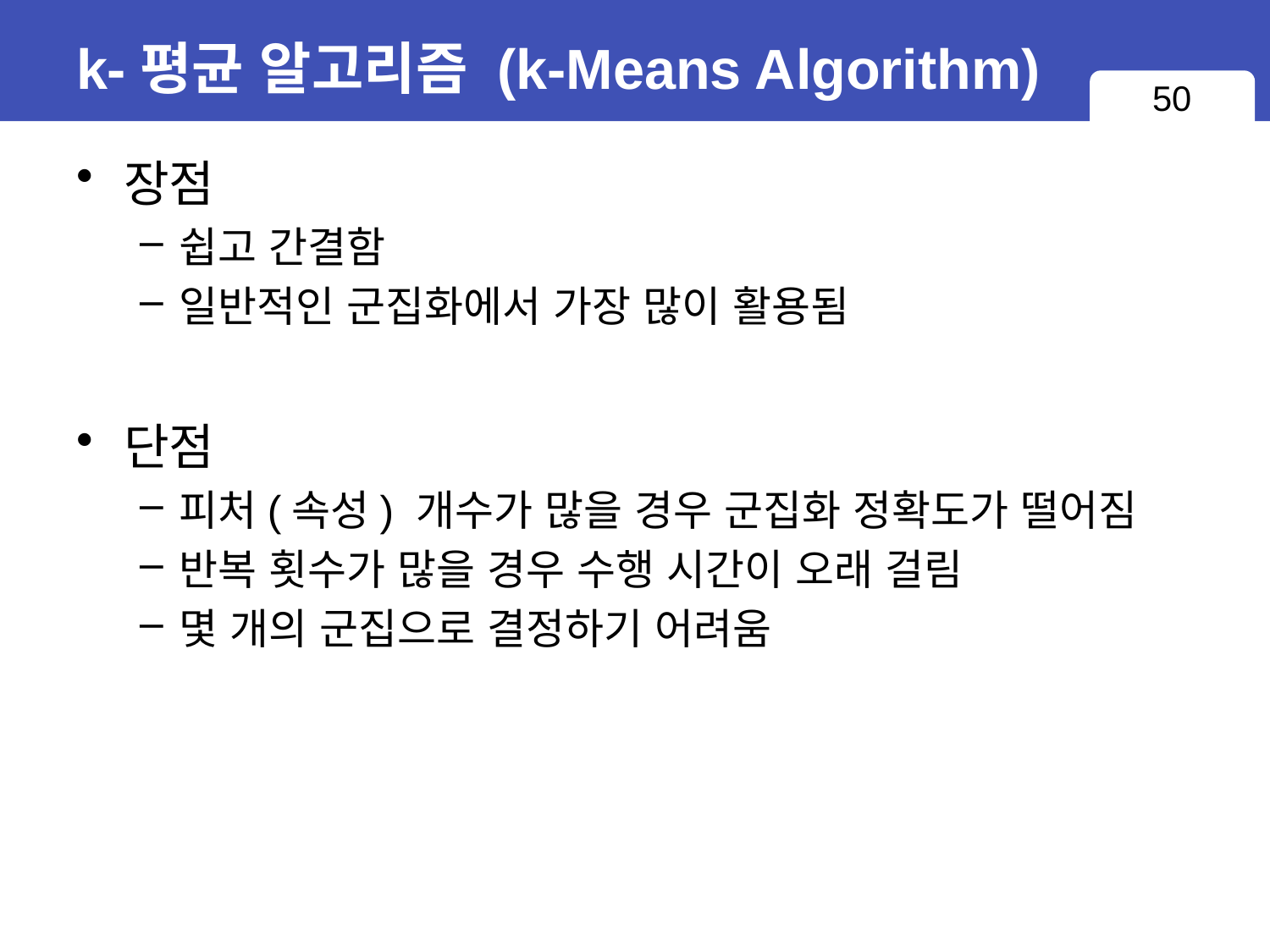

# k-평균 알고리즘 (k-Means Algorithm)
50
장점
쉽고 간결함
일반적인 군집화에서 가장 많이 활용됨

단점
피처(속성) 개수가 많을 경우 군집화 정확도가 떨어짐
반복 횟수가 많을 경우 수행 시간이 오래 걸림
몇 개의 군집으로 결정하기 어려움